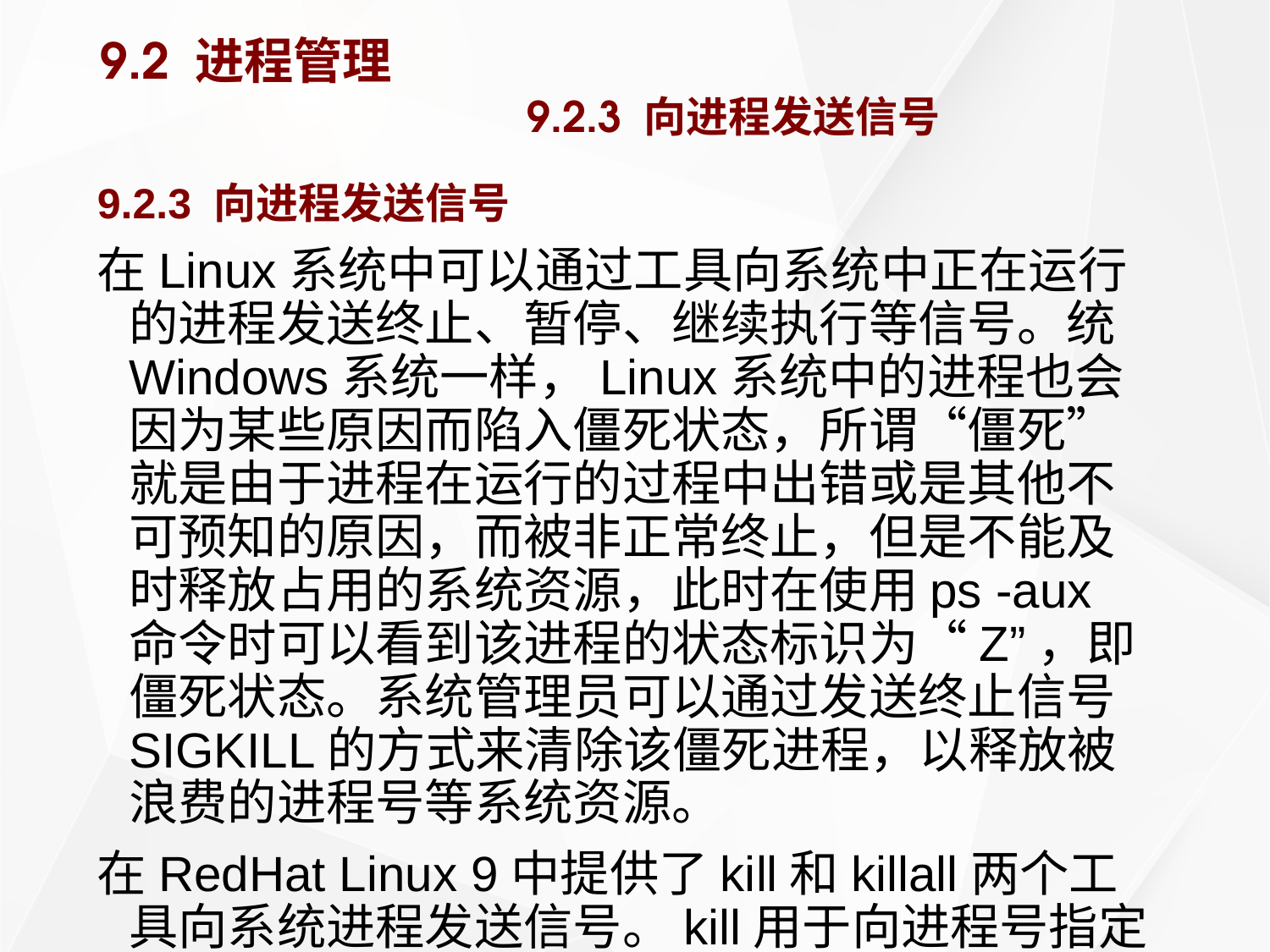

# 9.2 进程管理 9.2.3 向进程发送信号
9.2.3 向进程发送信号
在Linux系统中可以通过工具向系统中正在运行的进程发送终止、暂停、继续执行等信号。统Windows系统一样，Linux系统中的进程也会因为某些原因而陷入僵死状态，所谓“僵死”就是由于进程在运行的过程中出错或是其他不可预知的原因，而被非正常终止，但是不能及时释放占用的系统资源，此时在使用ps -aux命令时可以看到该进程的状态标识为“Z”，即僵死状态。系统管理员可以通过发送终止信号SIGKILL的方式来清除该僵死进程，以释放被浪费的进程号等系统资源。
在RedHat Linux 9中提供了kill和killall两个工具向系统进程发送信号。kill用于向进程号指定的进程发送信号，以区别系统中多个同名进程。如果希望同时向多个同名进程发送信号，就可以使用killall工具。kill的使用格式如下：